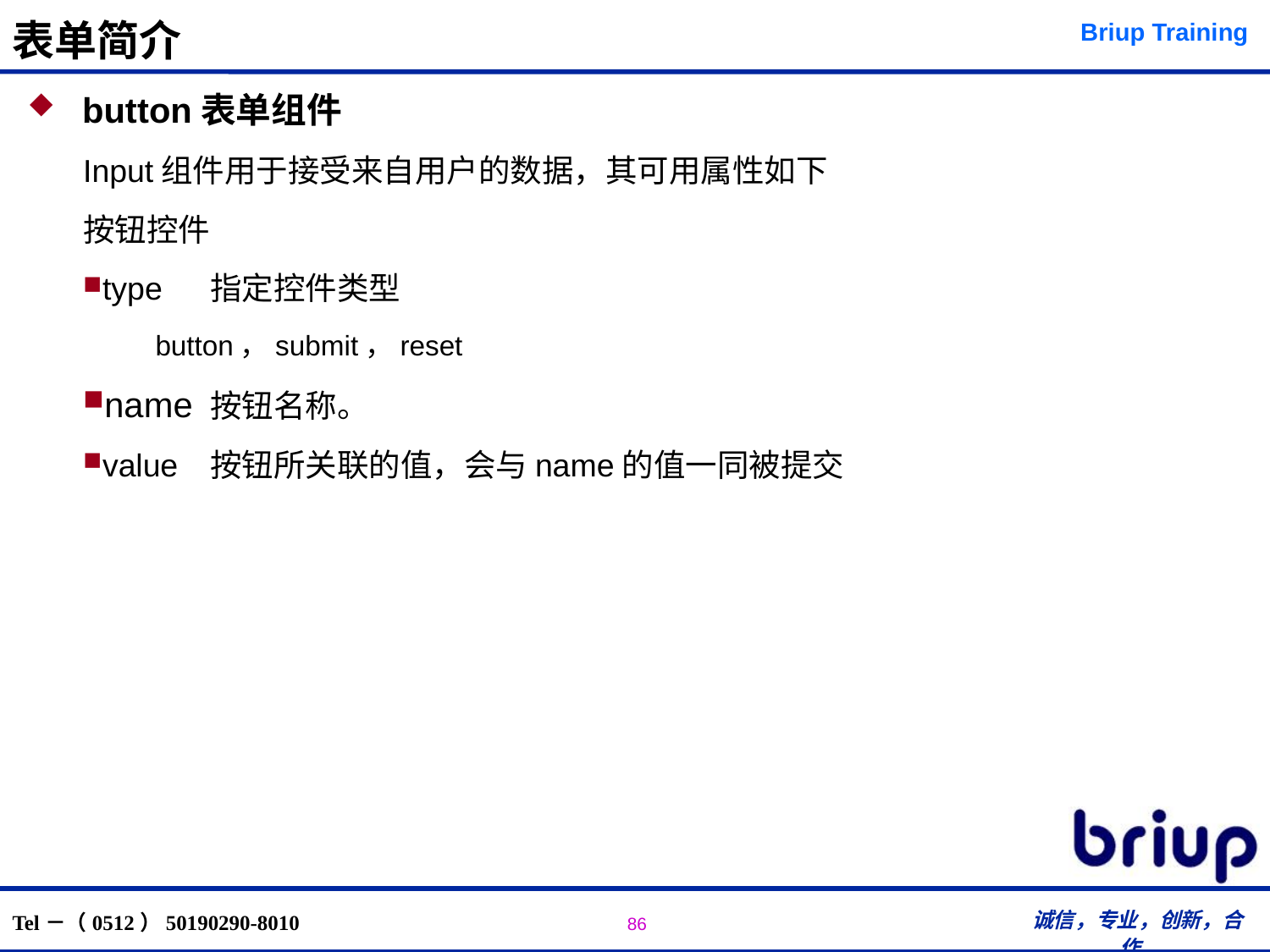

# 表单简介
 button表单组件
Input组件用于接受来自用户的数据，其可用属性如下
按钮控件
type 	指定控件类型
button，submit，reset
name	按钮名称。
value	按钮所关联的值，会与name的值一同被提交